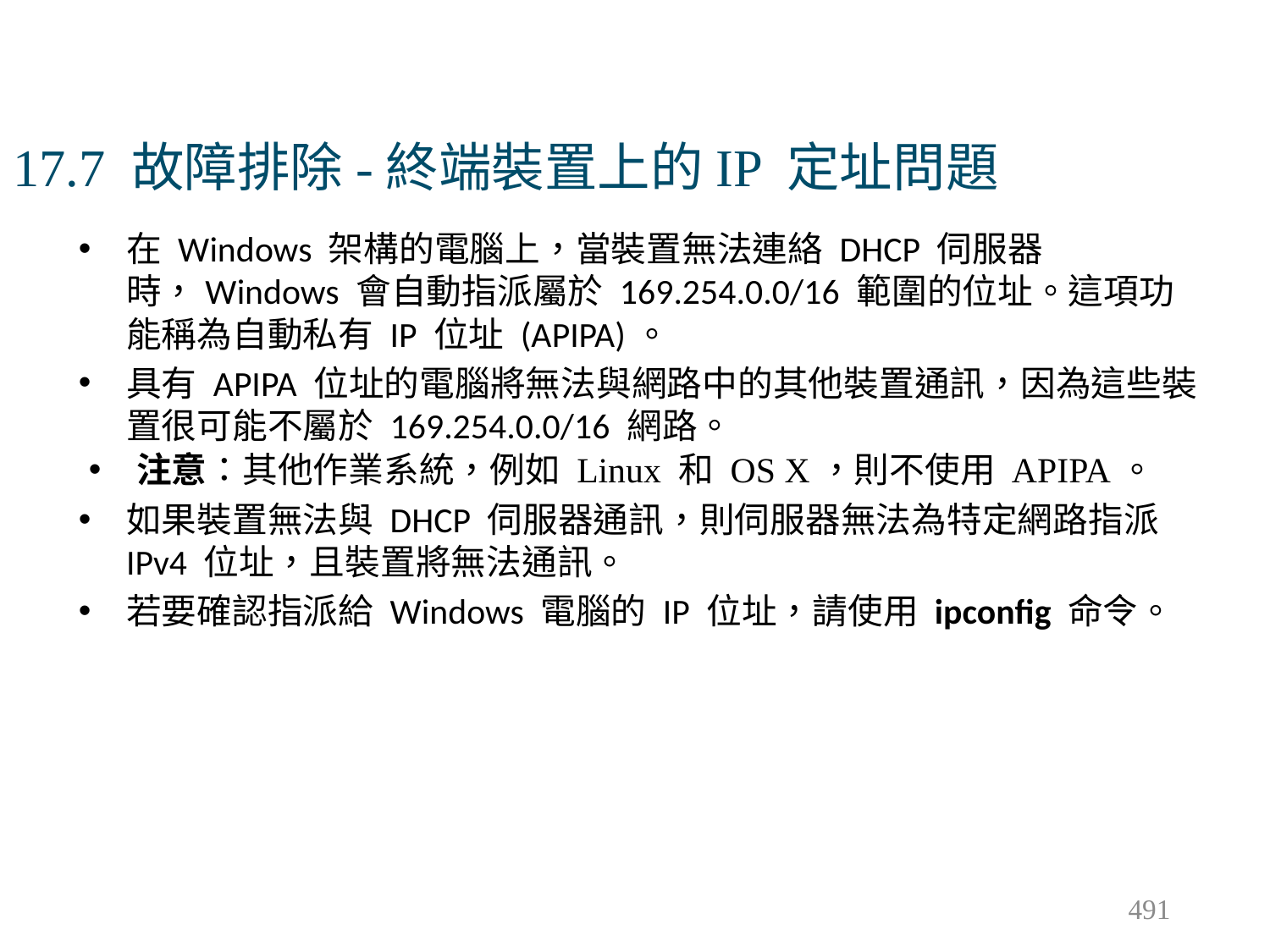

# 17.7 故障排除-終端裝置上的IP 定址問題
在 Windows 架構的電腦上，當裝置無法連絡 DHCP 伺服器時，Windows 會自動指派屬於 169.254.0.0/16 範圍的位址。這項功能稱為自動私有 IP 位址 (APIPA)。
具有 APIPA 位址的電腦將無法與網路中的其他裝置通訊，因為這些裝置很可能不屬於 169.254.0.0/16 網路。
注意：其他作業系統，例如 Linux 和 OS X，則不使用 APIPA。
如果裝置無法與 DHCP 伺服器通訊，則伺服器無法為特定網路指派 IPv4 位址，且裝置將無法通訊。
若要確認指派給 Windows 電腦的 IP 位址，請使用 ipconfig 命令。

491